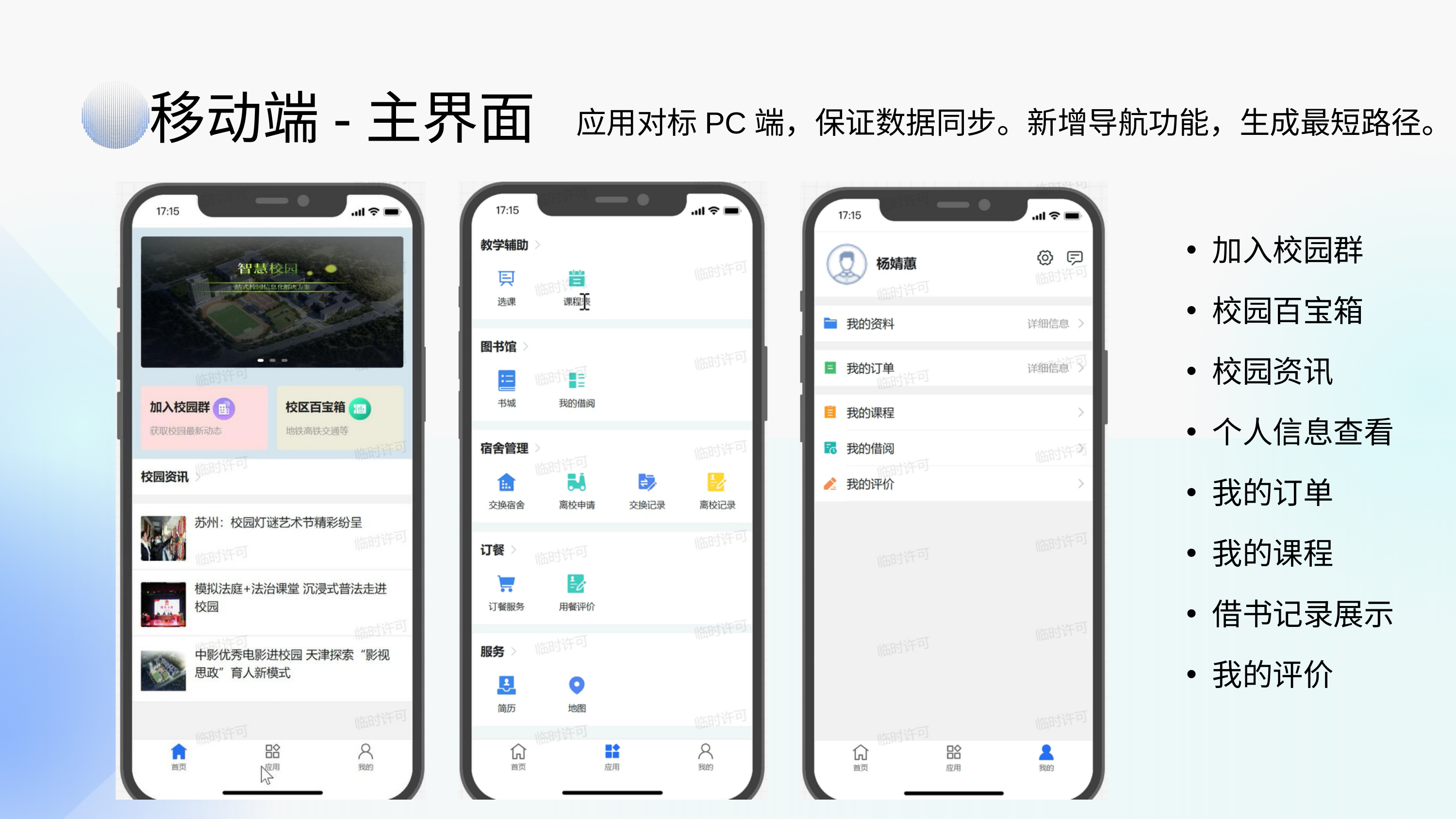

移动端-主界面
应用对标PC端，保证数据同步。新增导航功能，生成最短路径。

加入校园群
校园百宝箱
校园资讯
个人信息查看
我的订单
我的课程
借书记录展示
我的评价